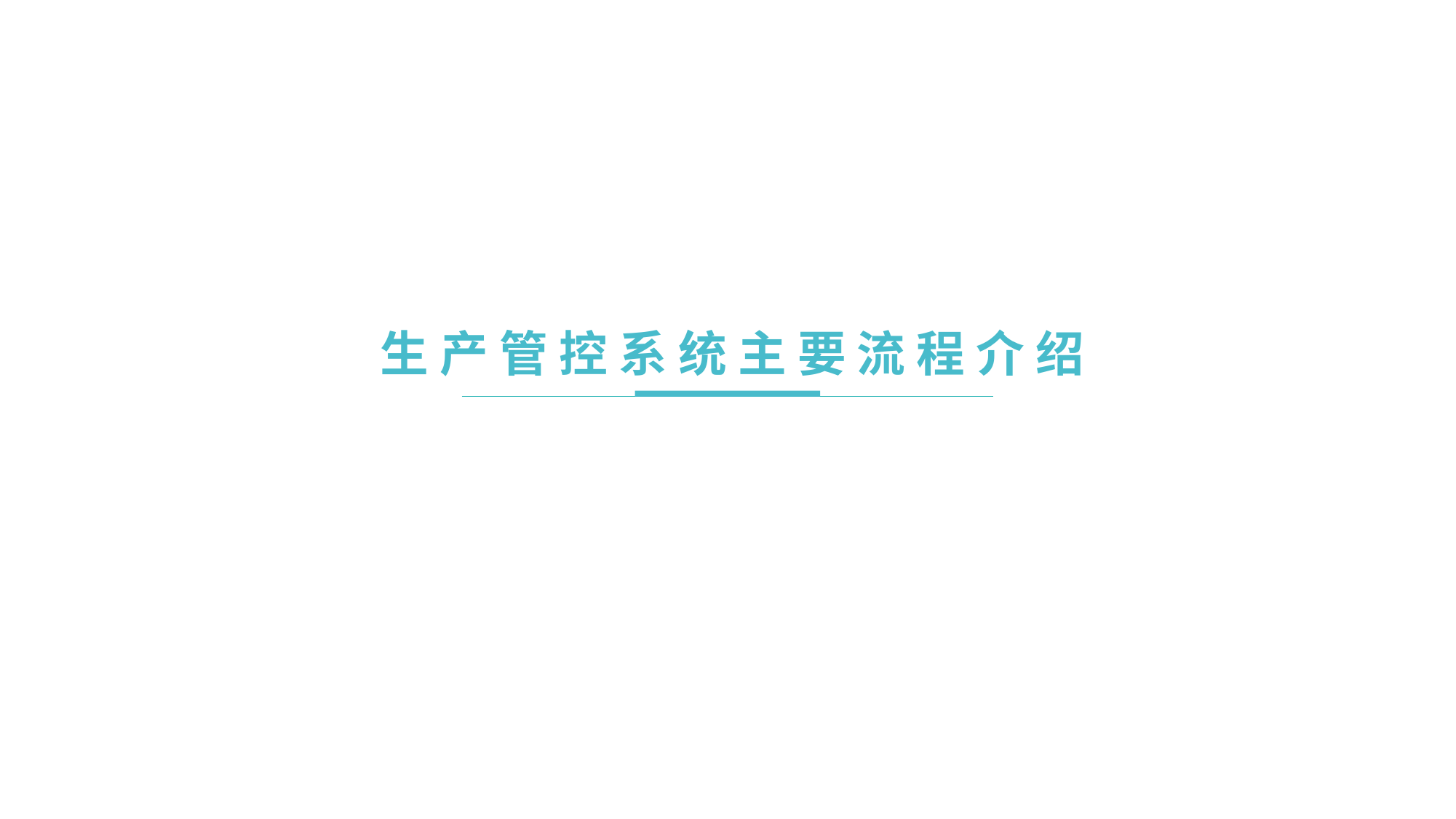

生 产 管 控 系 统 主 要 流 程 介 绍